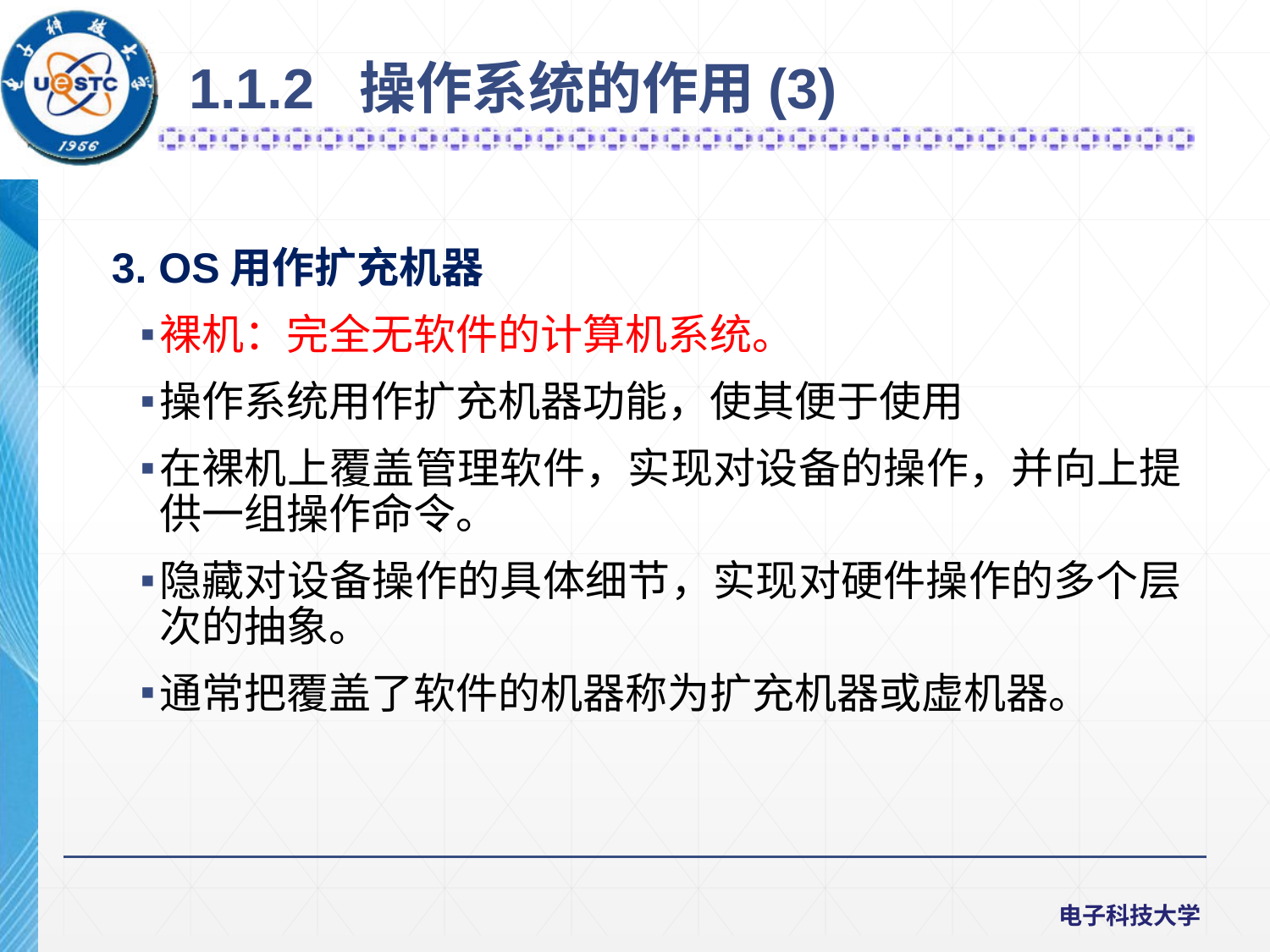

1.1.2  操作系统的作用(3)
3. OS用作扩充机器
裸机：完全无软件的计算机系统。
操作系统用作扩充机器功能，使其便于使用
在裸机上覆盖管理软件，实现对设备的操作，并向上提供一组操作命令。
隐藏对设备操作的具体细节，实现对硬件操作的多个层次的抽象。
通常把覆盖了软件的机器称为扩充机器或虚机器。